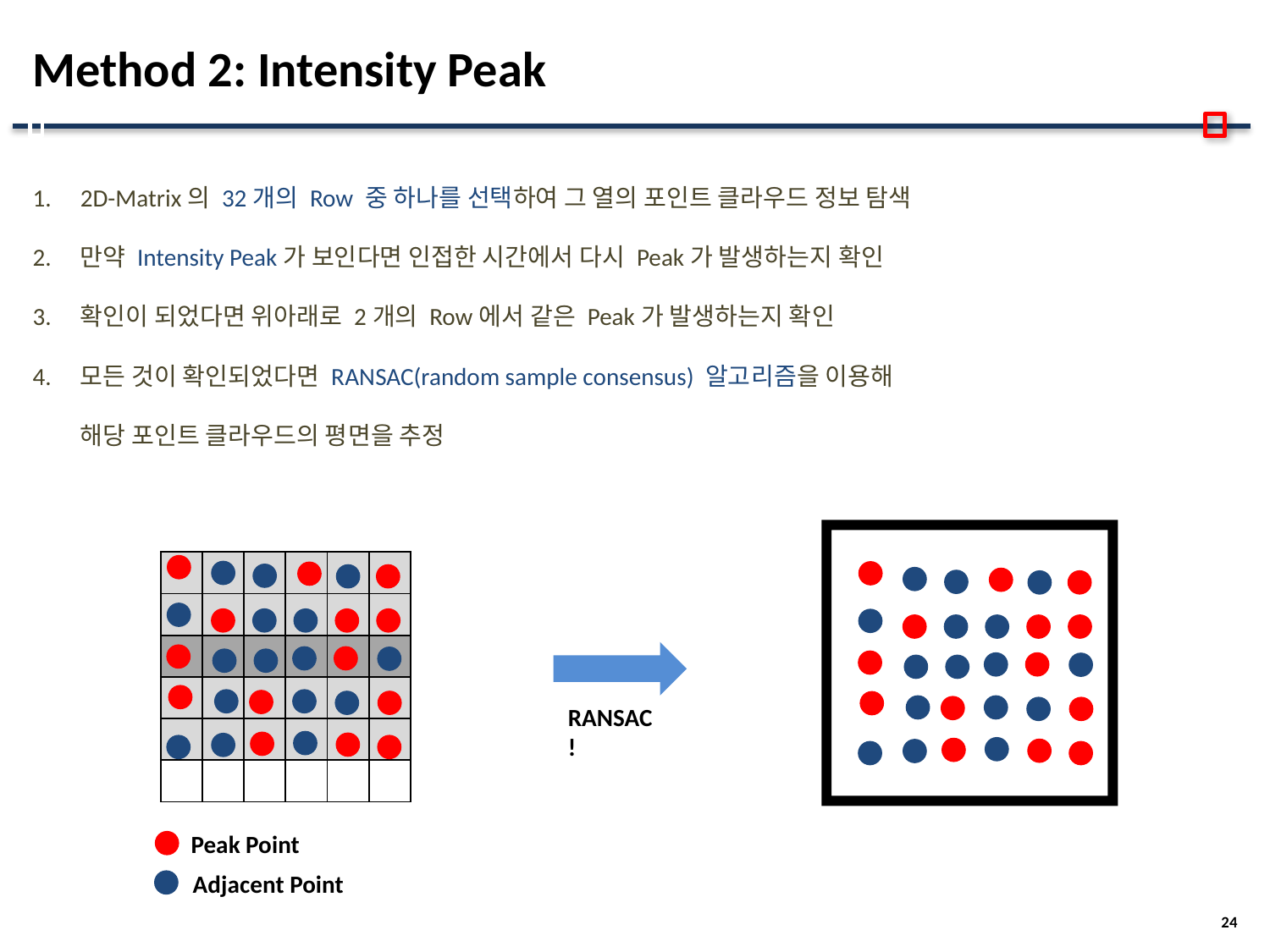

# Method 2: Intensity Peak
2D-Matrix의 32개의 Row 중 하나를 선택하여 그 열의 포인트 클라우드 정보 탐색
만약 Intensity Peak가 보인다면 인접한 시간에서 다시 Peak가 발생하는지 확인
확인이 되었다면 위아래로 2개의 Row에서 같은 Peak가 발생하는지 확인
모든 것이 확인되었다면 RANSAC(random sample consensus) 알고리즘을 이용해
해당 포인트 클라우드의 평면을 추정

|  |  |  |  |  |  |
| --- | --- | --- | --- | --- | --- |
|  |  |  |  |  |  |
|  |  |  |  |  |  |
|  |  |  |  |  |  |
|  |  |  |  |  |  |
|  |  |  |  |  |  |

RANSAC !

Peak Point

Adjacent Point

24